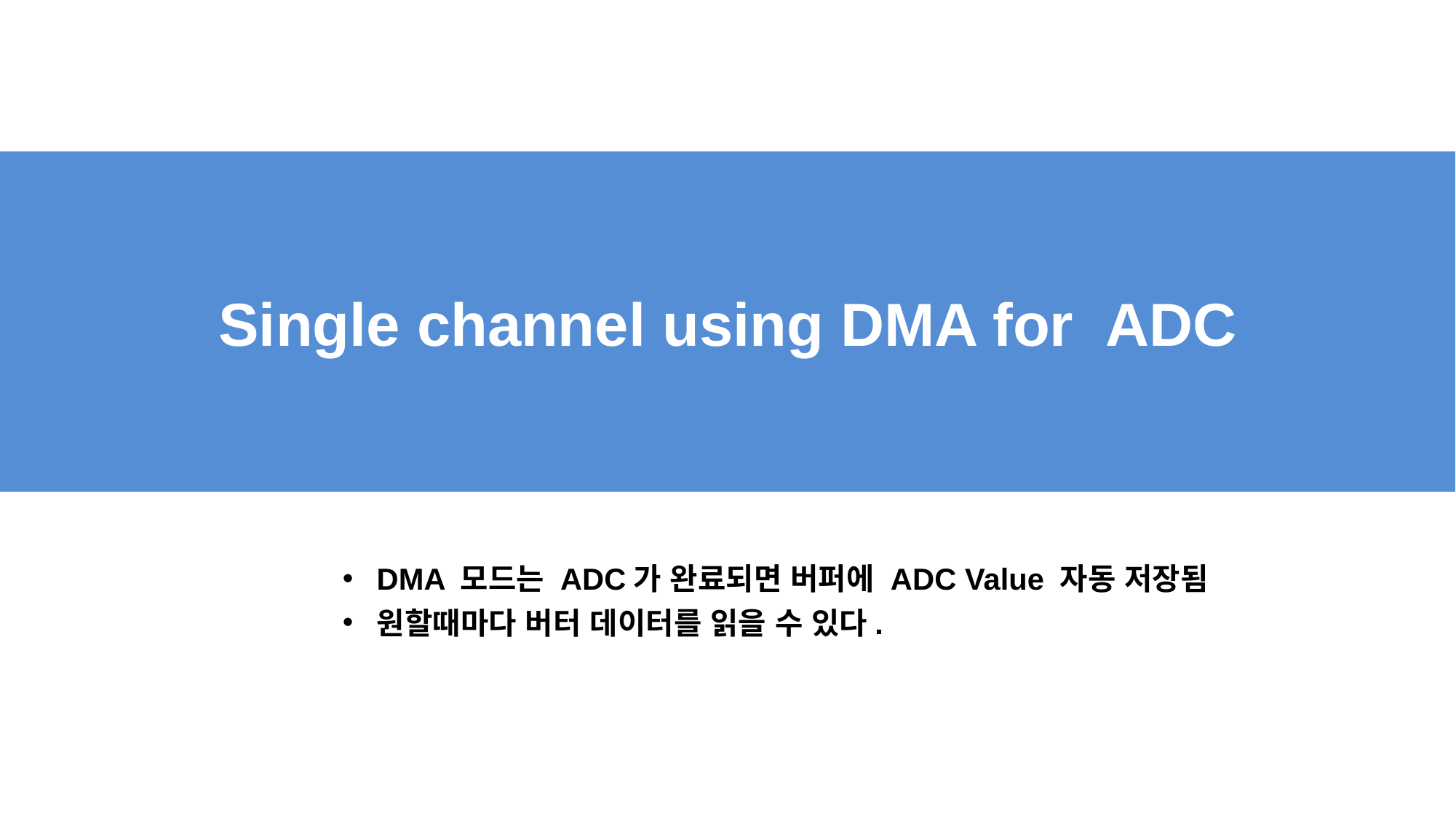

Single channel using DMA for  ADC
DMA 모드는 ADC가 완료되면 버퍼에 ADC Value 자동 저장됨
원할때마다 버터 데이터를 읽을 수 있다.